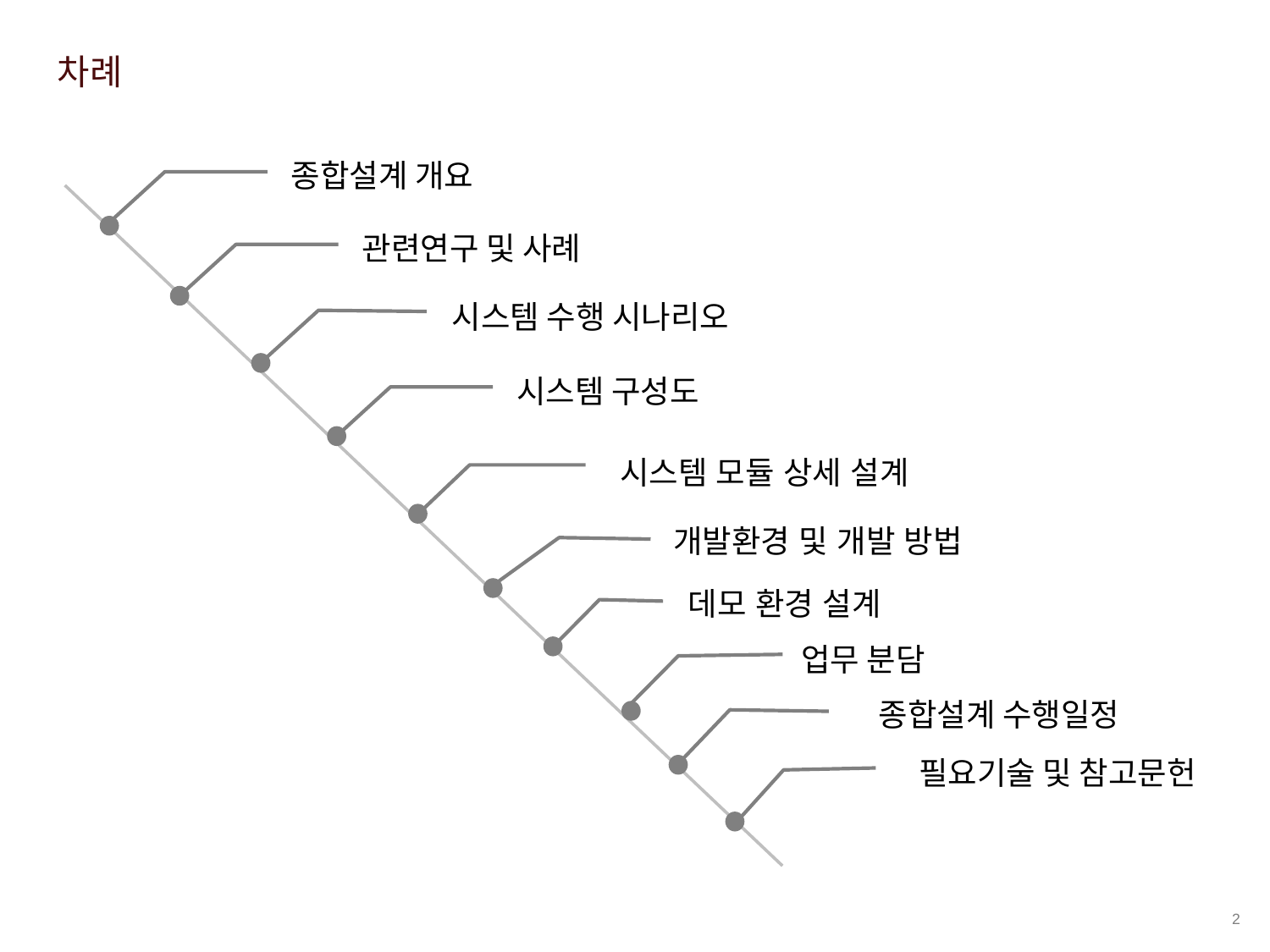

차례
종합설계 개요

    관련연구 및 사례

      시스템 수행 시나리오

시스템 구성도

      시스템 모듈 상세 설계

개발환경 및 개발 방법
데모 환경 설계

업무 분담

종합설계 수행일정

필요기술 및 참고문헌